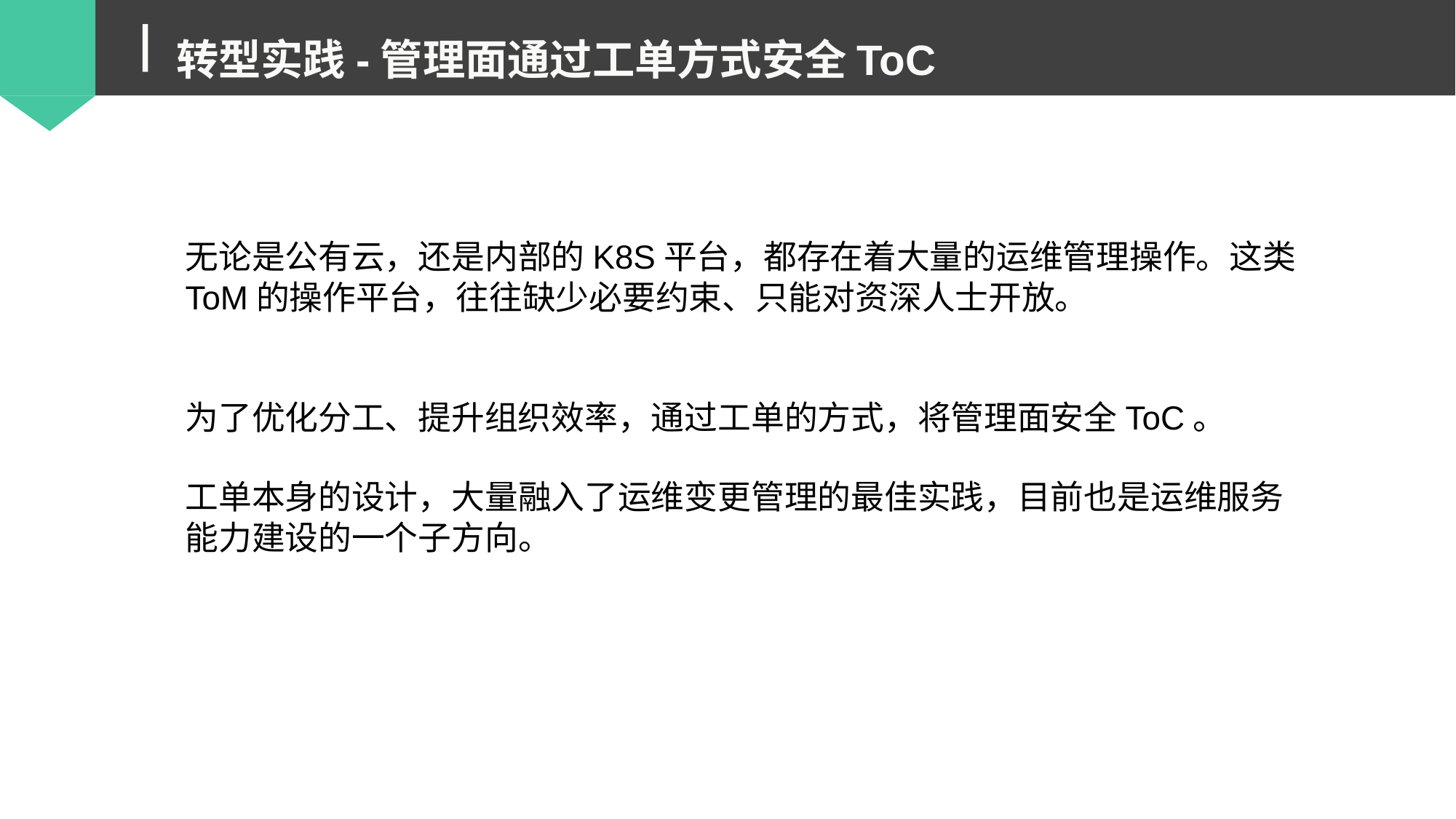

转型实践-管理面通过工单方式安全ToC
无论是公有云，还是内部的K8S平台，都存在着大量的运维管理操作。这类ToM的操作平台，往往缺少必要约束、只能对资深人士开放。

为了优化分工、提升组织效率，通过工单的方式，将管理面安全ToC。

工单本身的设计，大量融入了运维变更管理的最佳实践，目前也是运维服务能力建设的一个子方向。